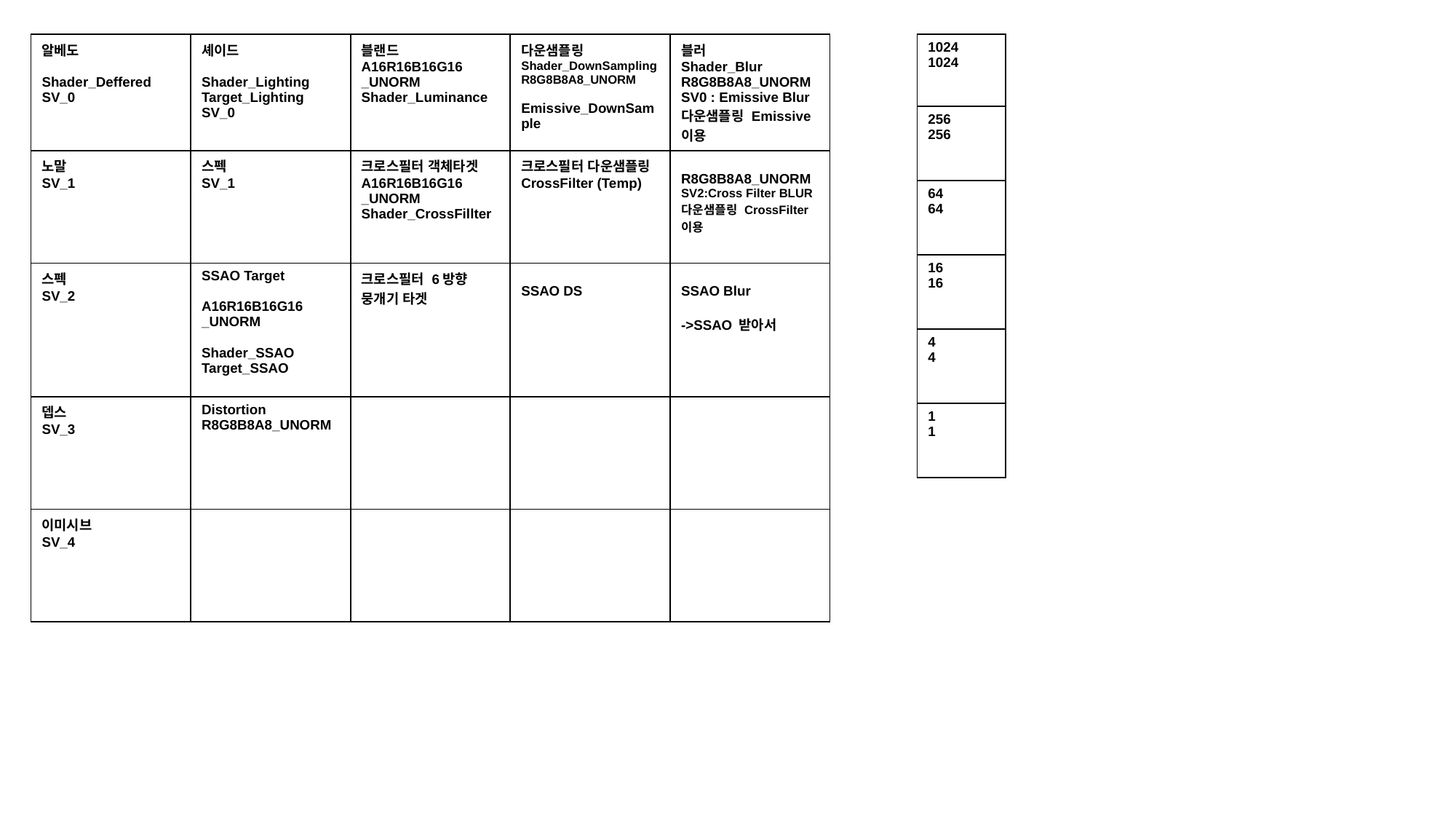

| 알베도 Shader\_Deffered SV\_0 | 셰이드 Shader\_Lighting Target\_Lighting SV\_0 | 블랜드 A16R16B16G16 \_UNORM Shader\_Luminance | 다운샘플링 Shader\_DownSampling R8G8B8A8\_UNORM Emissive\_DownSample | 블러 Shader\_Blur R8G8B8A8\_UNORM SV0 : Emissive Blur 다운샘플링 Emissive이용 |
| --- | --- | --- | --- | --- |
| 노말 SV\_1 | 스펙 SV\_1 | 크로스필터 객체타겟 A16R16B16G16 \_UNORM Shader\_CrossFillter | 크로스필터 다운샘플링 CrossFilter (Temp) | R8G8B8A8\_UNORM SV2:Cross Filter BLUR 다운샘플링 CrossFilter이용 |
| 스펙 SV\_2 | SSAO Target A16R16B16G16 \_UNORM Shader\_SSAO Target\_SSAO | 크로스필터 6방향 뭉개기 타겟 | SSAO DS | SSAO Blur ->SSAO 받아서 |
| 뎁스 SV\_3 | Distortion R8G8B8A8\_UNORM |  |  |  |
| 이미시브 SV\_4 |  |  |  |  |
| 1024 1024 |
| --- |
| 256 256 |
| 64 64 |
| 16 16 |
| 4 4 |
| 1 1 |